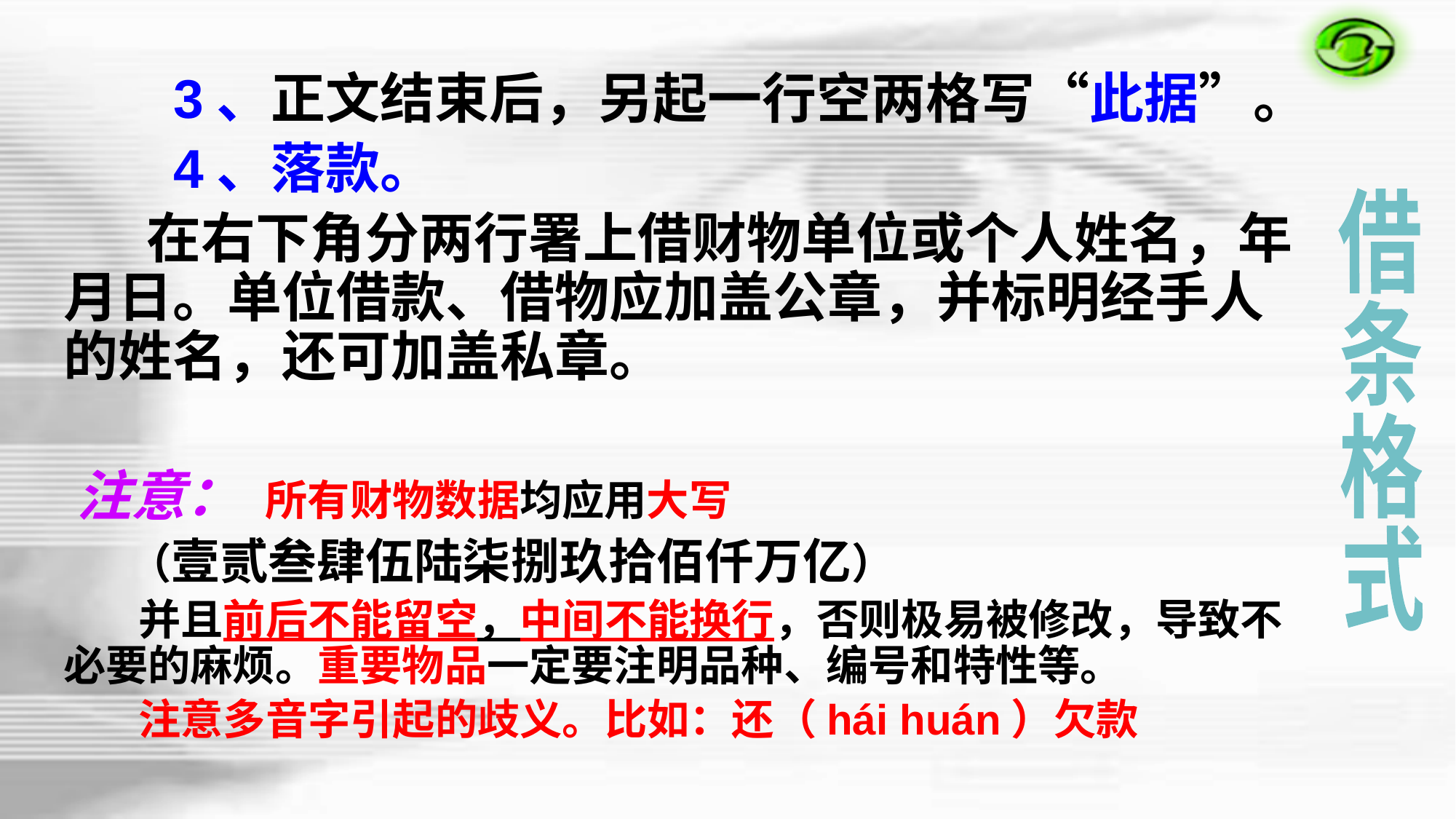

3、正文结束后，另起一行空两格写“此据”。
          4、落款。
         在右下角分两行署上借财物单位或个人姓名，年月日。单位借款、借物应加盖公章，并标明经手人的姓名，还可加盖私章。

　注意：  所有财物数据均应用大写
          （壹贰叁肆伍陆柒捌玖拾佰仟万亿）
           并且前后不能留空，中间不能换行，否则极易被修改，导致不必要的麻烦。重要物品一定要注明品种、编号和特性等。
           注意多音字引起的歧义。比如：还（hái huán）欠款

借
条
格
式